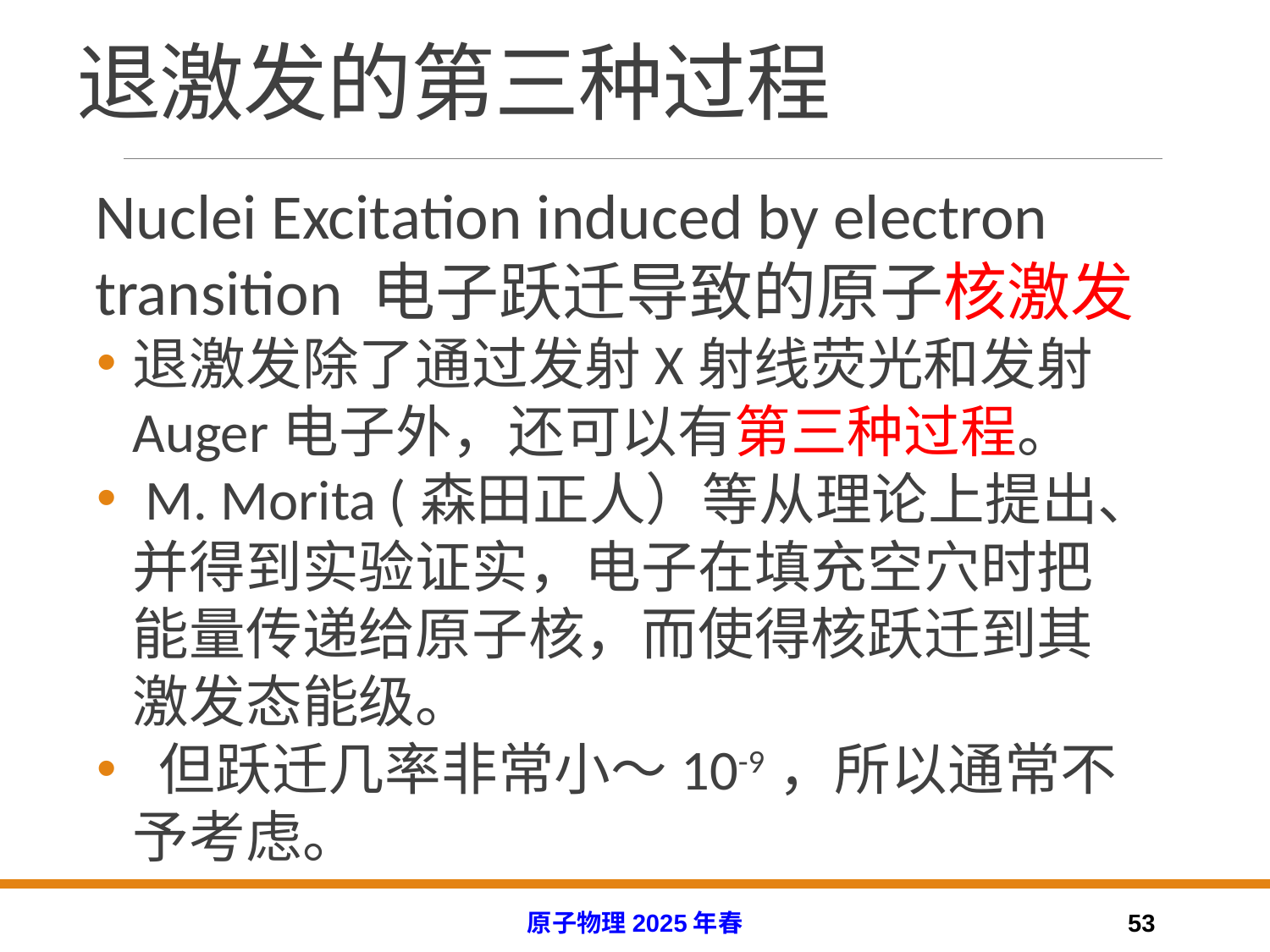

# 退激发的第三种过程
Nuclei Excitation induced by electron transition 电子跃迁导致的原子核激发
退激发除了通过发射X射线荧光和发射Auger电子外，还可以有第三种过程。
 M. Morita (森田正人）等从理论上提出、并得到实验证实，电子在填充空穴时把能量传递给原子核，而使得核跃迁到其激发态能级。
 但跃迁几率非常小～10-9，所以通常不予考虑。

原子物理2025年春
53